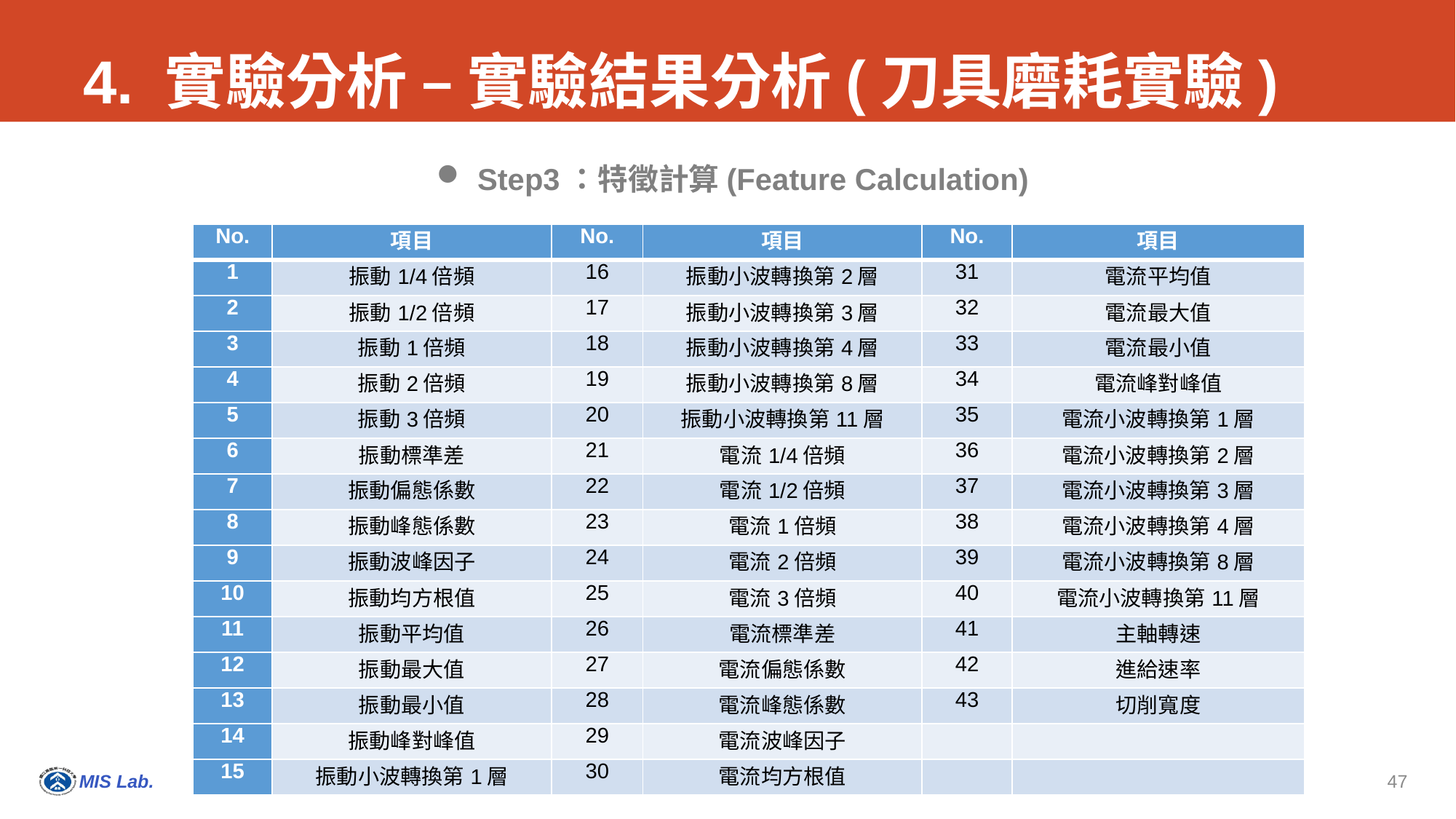

# 4. 實驗分析 – 實驗結果分析(刀具磨耗實驗)

Step3：特徵計算(Feature Calculation)

| No. | 項目 | No. | 項目 | No. | 項目 |
| --- | --- | --- | --- | --- | --- |
| 1 | 振動1/4倍頻 | 16 | 振動小波轉換第2層 | 31 | 電流平均值 |
| 2 | 振動1/2倍頻 | 17 | 振動小波轉換第3層 | 32 | 電流最大值 |
| 3 | 振動1倍頻 | 18 | 振動小波轉換第4層 | 33 | 電流最小值 |
| 4 | 振動2倍頻 | 19 | 振動小波轉換第8層 | 34 | 電流峰對峰值 |
| 5 | 振動3倍頻 | 20 | 振動小波轉換第11層 | 35 | 電流小波轉換第1層 |
| 6 | 振動標準差 | 21 | 電流1/4倍頻 | 36 | 電流小波轉換第2層 |
| 7 | 振動偏態係數 | 22 | 電流1/2倍頻 | 37 | 電流小波轉換第3層 |
| 8 | 振動峰態係數 | 23 | 電流1倍頻 | 38 | 電流小波轉換第4層 |
| 9 | 振動波峰因子 | 24 | 電流2倍頻 | 39 | 電流小波轉換第8層 |
| 10 | 振動均方根值 | 25 | 電流3倍頻 | 40 | 電流小波轉換第11層 |
| 11 | 振動平均值 | 26 | 電流標準差 | 41 | 主軸轉速 |
| 12 | 振動最大值 | 27 | 電流偏態係數 | 42 | 進給速率 |
| 13 | 振動最小值 | 28 | 電流峰態係數 | 43 | 切削寬度 |
| 14 | 振動峰對峰值 | 29 | 電流波峰因子 |  |  |
| 15 | 振動小波轉換第1層 | 30 | 電流均方根值 |  |  |
47